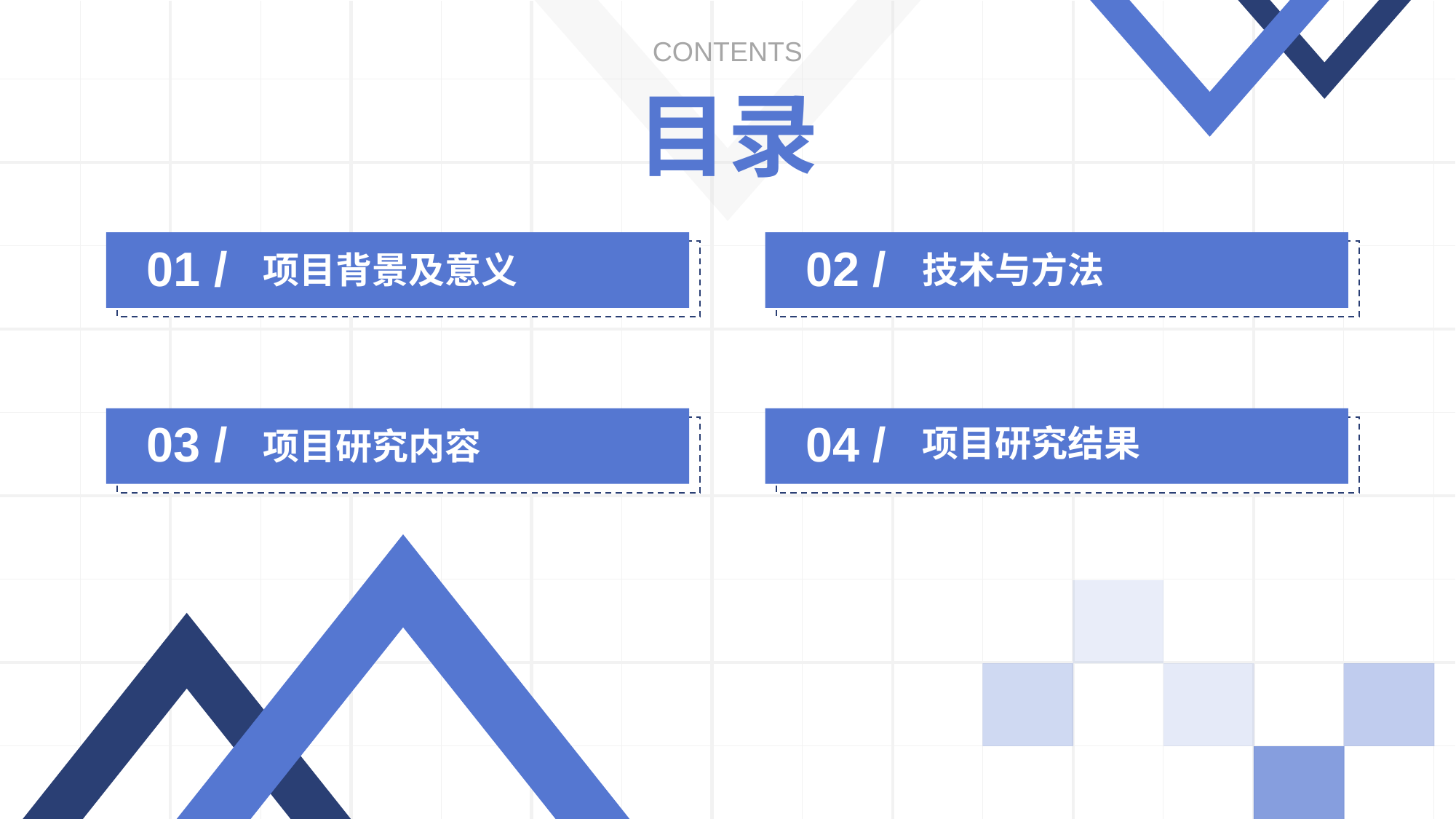

5 1PP T模板网   www.5 1 p ptmoban.com

CONTENTS
目录

01 /
项目背景及意义

02 /
技术与方法

03 /
项目研究内容

04 /

项目研究结果